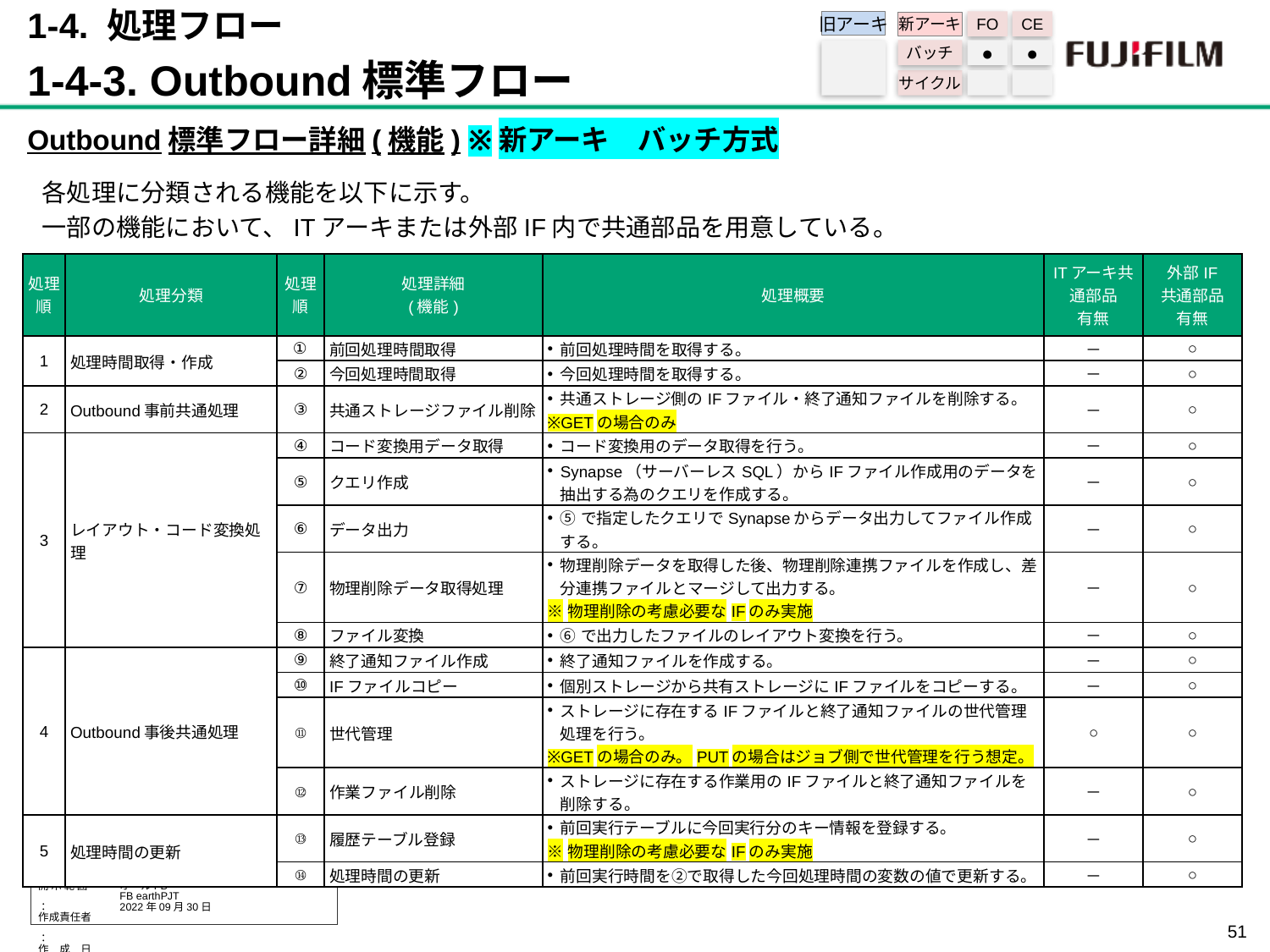

1-4. 処理フロー
1-4-3. Outbound標準フロー
旧アーキ
FO
CE
新アーキ
バッチ
●
●
サイクル

Outbound標準フロー詳細(機能) ※新アーキ　バッチ方式
各処理に分類される機能を以下に示す。
一部の機能において、ITアーキまたは外部IF内で共通部品を用意している。
| 処理 順 | 処理分類 | 処理 順 | 処理詳細 (機能) | 処理概要 | ITアーキ共通部品 有無 | 外部IF 共通部品 有無 |
| --- | --- | --- | --- | --- | --- | --- |
| 1 | 処理時間取得・作成 | ① | 前回処理時間取得 | 前回処理時間を取得する。 | － | ○ |
|  |  | ② | 今回処理時間取得 | 今回処理時間を取得する。 | － | ○ |
| 2 | Outbound事前共通処理 | ③ | 共通ストレージファイル削除 | 共通ストレージ側のIFファイル・終了通知ファイルを削除する。 ※GETの場合のみ | － | ○ |
| 3 | レイアウト・コード変換処理 | ④ | コード変換用データ取得 | コード変換用のデータ取得を行う。 | － | ○ |
|  |  | ⑤ | クエリ作成 | Synapse（サーバーレスSQL）からIFファイル作成用のデータを抽出する為のクエリを作成する。 | － | ○ |
|  |  | ⑥ | データ出力 | ⑤で指定したクエリでSynapseからデータ出力してファイル作成する。 | － | ○ |
|  |  | ⑦ | 物理削除データ取得処理 | 物理削除データを取得した後、物理削除連携ファイルを作成し、差分連携ファイルとマージして出力する。 ※物理削除の考慮必要なIFのみ実施 | － | ○ |
|  |  | ⑧ | ファイル変換 | ⑥で出力したファイルのレイアウト変換を行う。 | － | ○ |
| 4 | Outbound事後共通処理 | ⑨ | 終了通知ファイル作成 | 終了通知ファイルを作成する。 | － | ○ |
|  |  | ⑩ | IFファイルコピー | 個別ストレージから共有ストレージにIFファイルをコピーする。 | － | ○ |
|  |  | ⑪ | 世代管理 | ストレージに存在するIFファイルと終了通知ファイルの世代管理処理を行う。 ※GETの場合のみ。PUTの場合はジョブ側で世代管理を行う想定。 | ○ | ○ |
|  |  | ⑫ | 作業ファイル削除 | ストレージに存在する作業用のIFファイルと終了通知ファイルを削除する。 | － | ○ |
| 5 | 処理時間の更新 | ⑬ | 履歴テーブル登録 | 前回実行テーブルに今回実行分のキー情報を登録する。 ※物理削除の考慮必要なIFのみ実施 | － | ○ |
|  |  | ⑭ | 処理時間の更新 | 前回実行時間を②で取得した今回処理時間の変数の値で更新する。 | － | ○ |
51